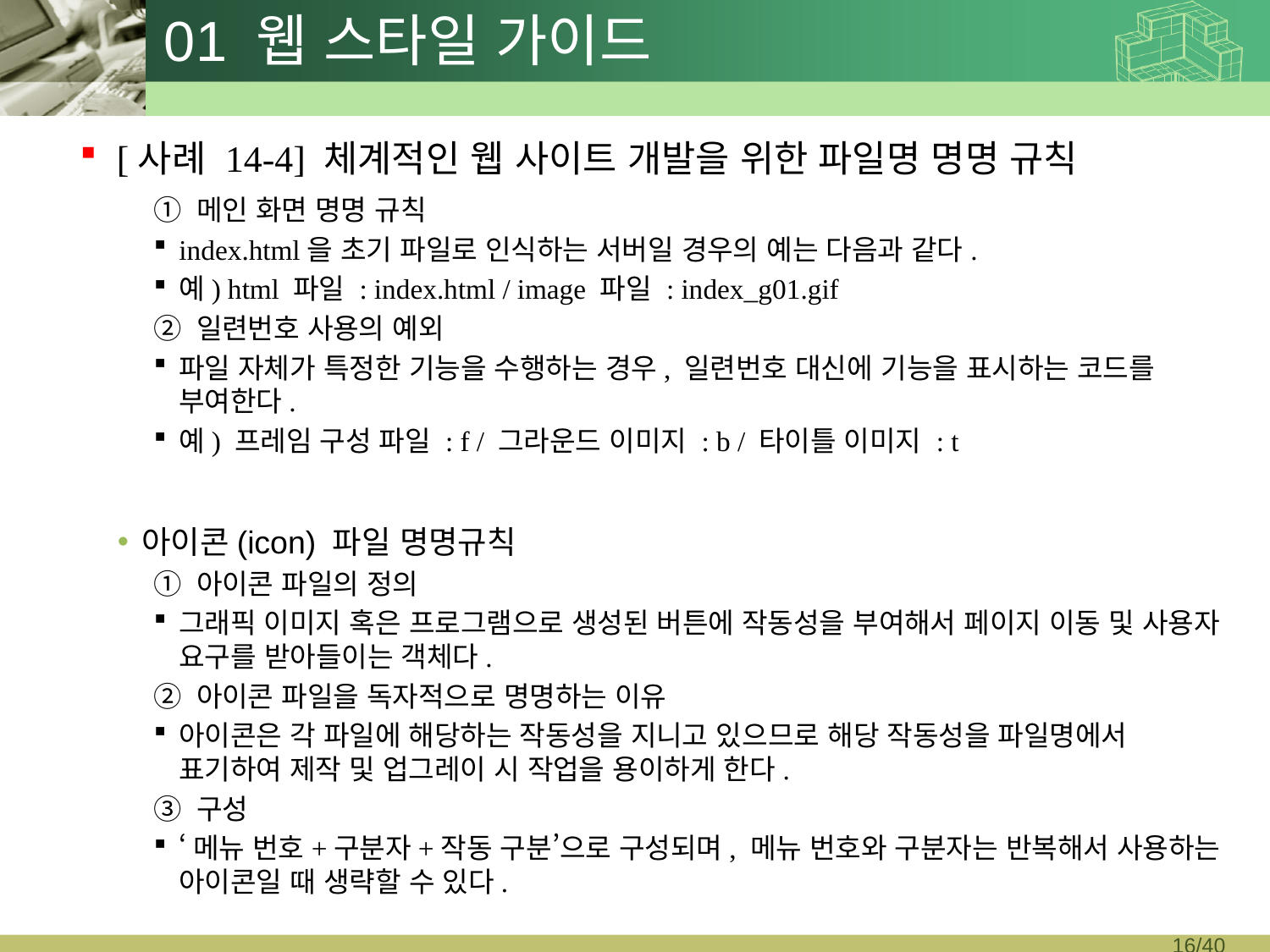

# 01 웹 스타일 가이드
[사례 14-4] 체계적인 웹 사이트 개발을 위한 파일명 명명 규칙
① 메인 화면 명명 규칙
index.html을 초기 파일로 인식하는 서버일 경우의 예는 다음과 같다.
예) html 파일 : index.html / image 파일 : index_g01.gif
② 일련번호 사용의 예외
파일 자체가 특정한 기능을 수행하는 경우, 일련번호 대신에 기능을 표시하는 코드를 부여한다.
예) 프레임 구성 파일 : f / 그라운드 이미지 : b / 타이틀 이미지 : t

아이콘(icon) 파일 명명규칙
① 아이콘 파일의 정의
그래픽 이미지 혹은 프로그램으로 생성된 버튼에 작동성을 부여해서 페이지 이동 및 사용자 요구를 받아들이는 객체다.
② 아이콘 파일을 독자적으로 명명하는 이유
아이콘은 각 파일에 해당하는 작동성을 지니고 있으므로 해당 작동성을 파일명에서 표기하여 제작 및 업그레이 시 작업을 용이하게 한다.
③ 구성
‘메뉴 번호+구분자+작동 구분’으로 구성되며, 메뉴 번호와 구분자는 반복해서 사용하는 아이콘일 때 생략할 수 있다.